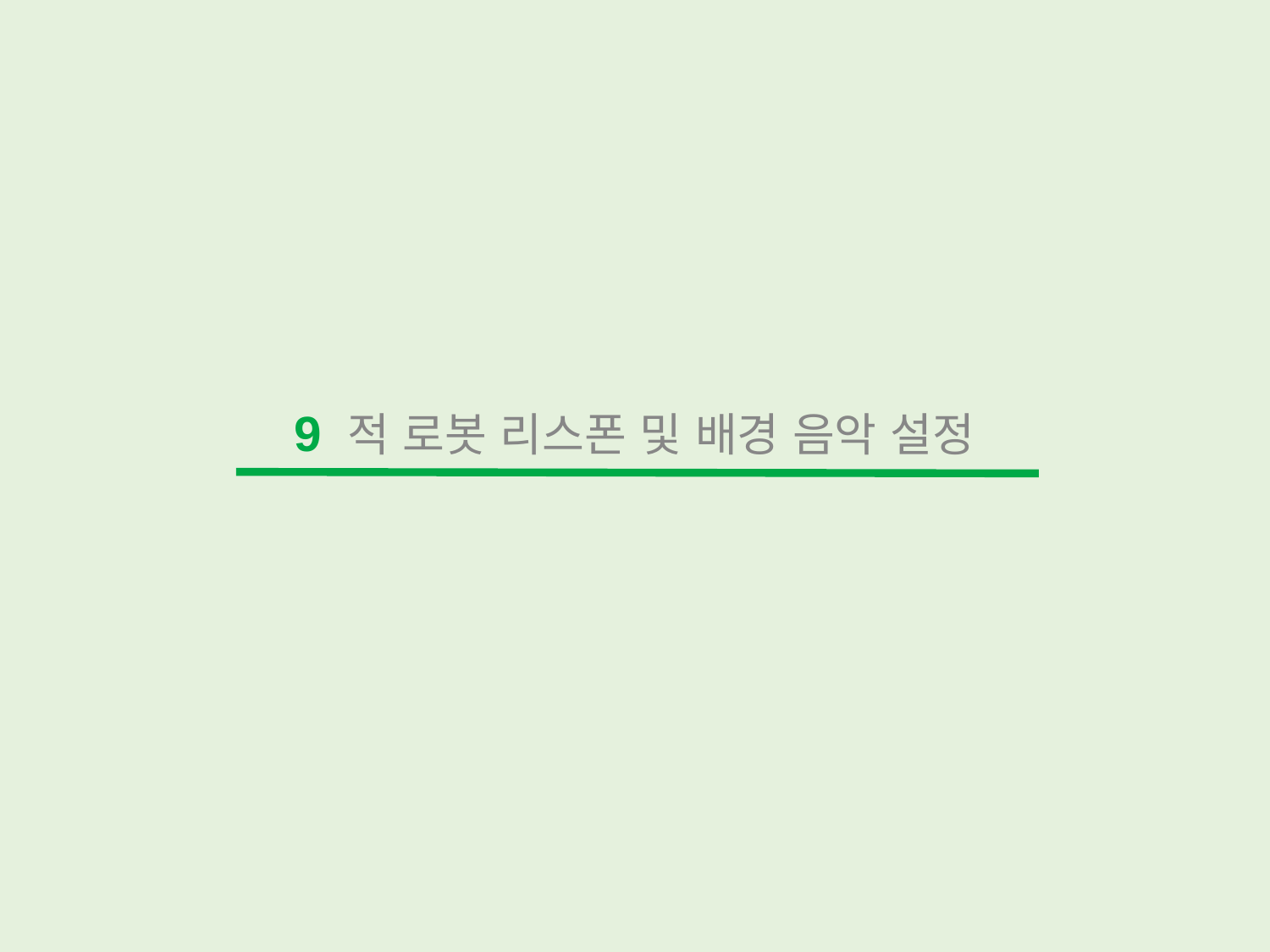

9 적 로봇 리스폰 및 배경 음악 설정